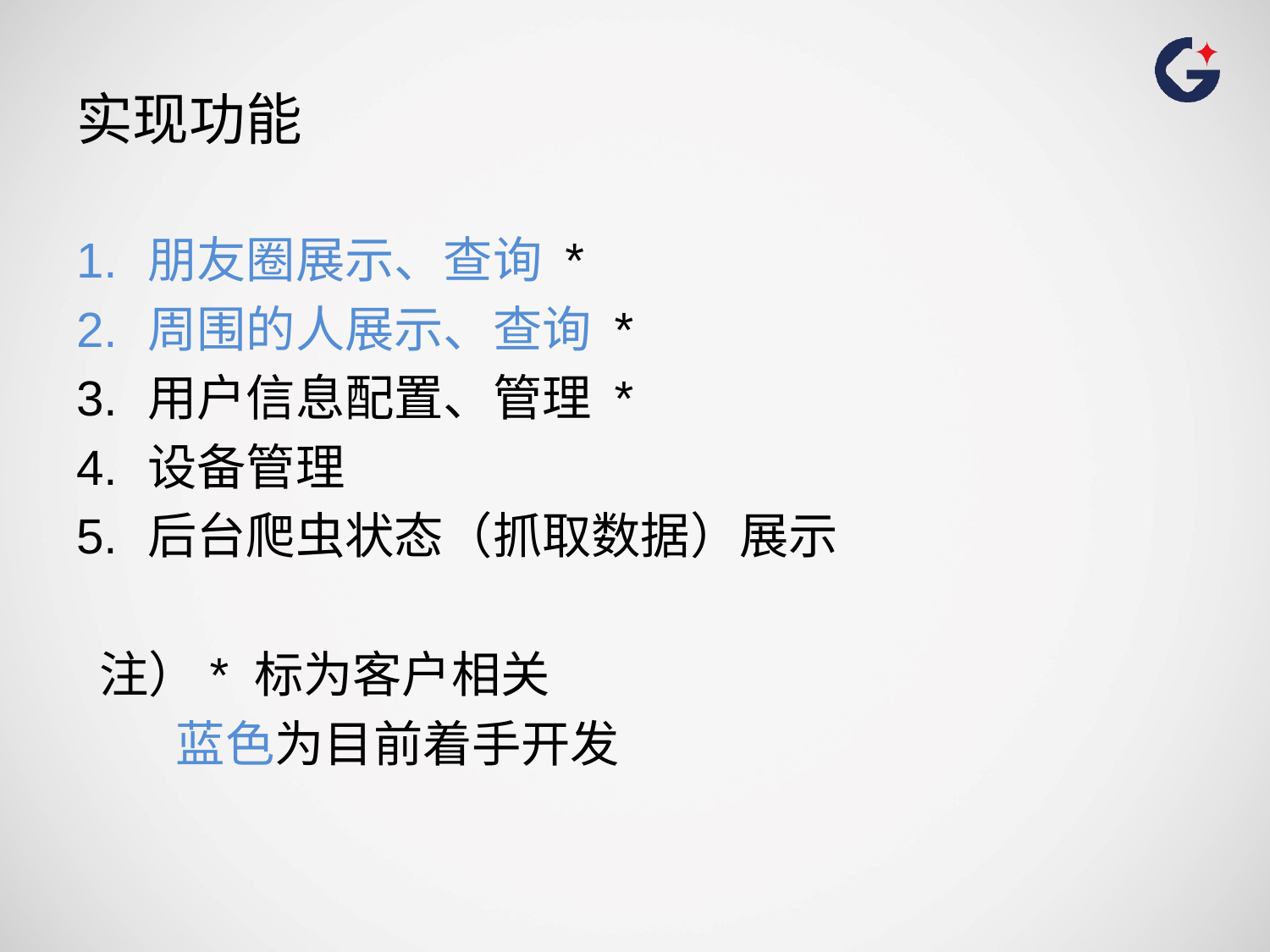

# 实现功能
朋友圈展示、查询 *
周围的人展示、查询 *
用户信息配置、管理 *
设备管理
后台爬虫状态（抓取数据）展示

 注）* 标为客户相关
        蓝色为目前着手开发